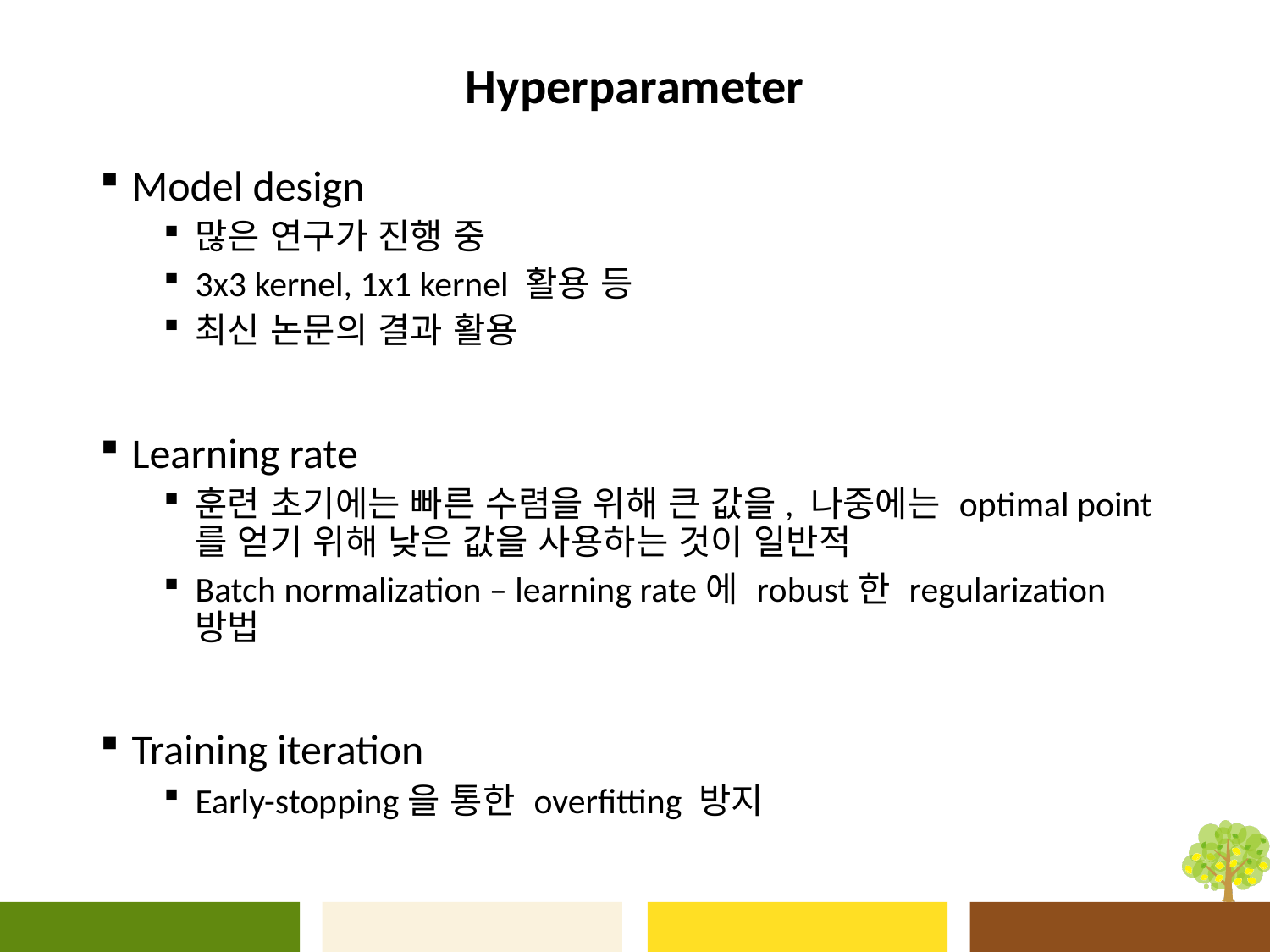

# Hyperparameter
Model design
많은 연구가 진행 중
3x3 kernel, 1x1 kernel 활용 등
최신 논문의 결과 활용

Learning rate
훈련 초기에는 빠른 수렴을 위해 큰 값을, 나중에는 optimal point를 얻기 위해 낮은 값을 사용하는 것이 일반적
Batch normalization – learning rate에 robust한 regularization 방법

Training iteration
Early-stopping을 통한 overfitting 방지